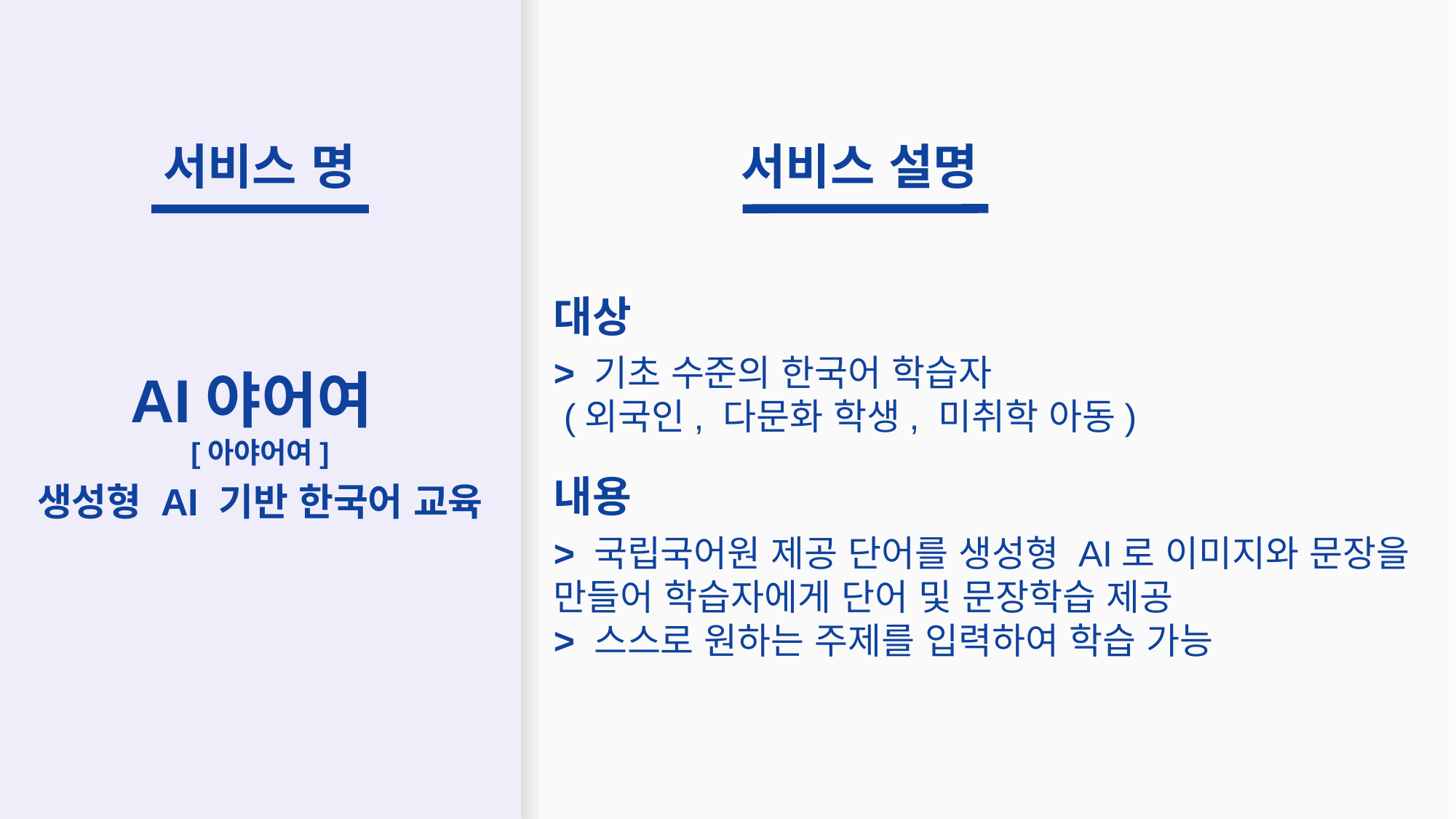

# 서비스 명
서비스 설명
대상

> 기초 수준의 한국어 학습자
 (외국인, 다문화 학생, 미취학 아동)

내용

> 국립국어원 제공 단어를 생성형 AI로 이미지와 문장을 만들어 학습자에게 단어 및 문장학습 제공
> 스스로 원하는 주제를 입력하여 학습 가능
AI야어여
[아야어여]
생성형 AI 기반 한국어 교육